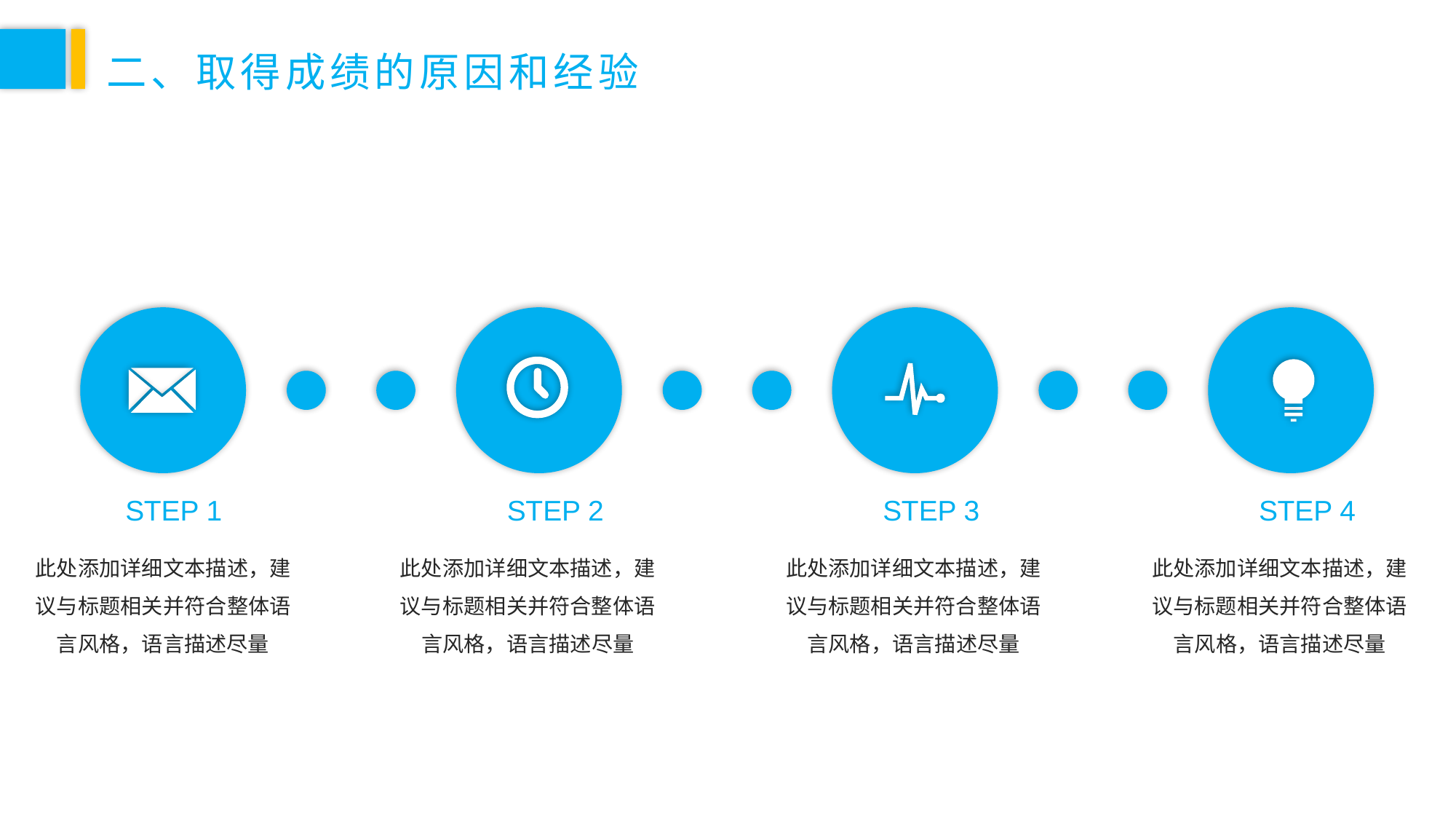

二、取得成绩的原因和经验

STEP 1
STEP 2
STEP 3
STEP 4
此处添加详细文本描述，建议与标题相关并符合整体语言风格，语言描述尽量
此处添加详细文本描述，建议与标题相关并符合整体语言风格，语言描述尽量
此处添加详细文本描述，建议与标题相关并符合整体语言风格，语言描述尽量
此处添加详细文本描述，建议与标题相关并符合整体语言风格，语言描述尽量